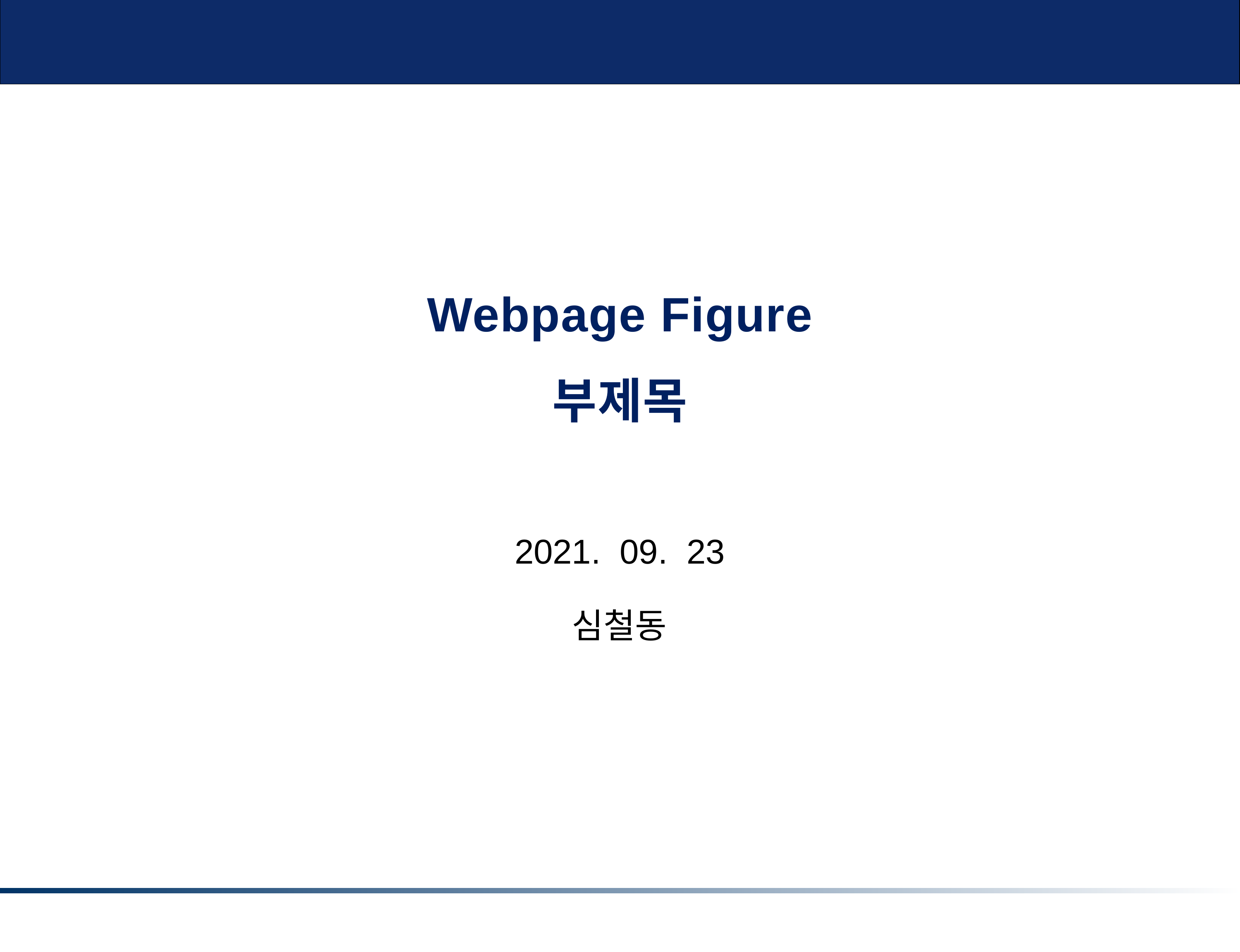

Webpage Figure
부제목
2021.  09.  23
심철동